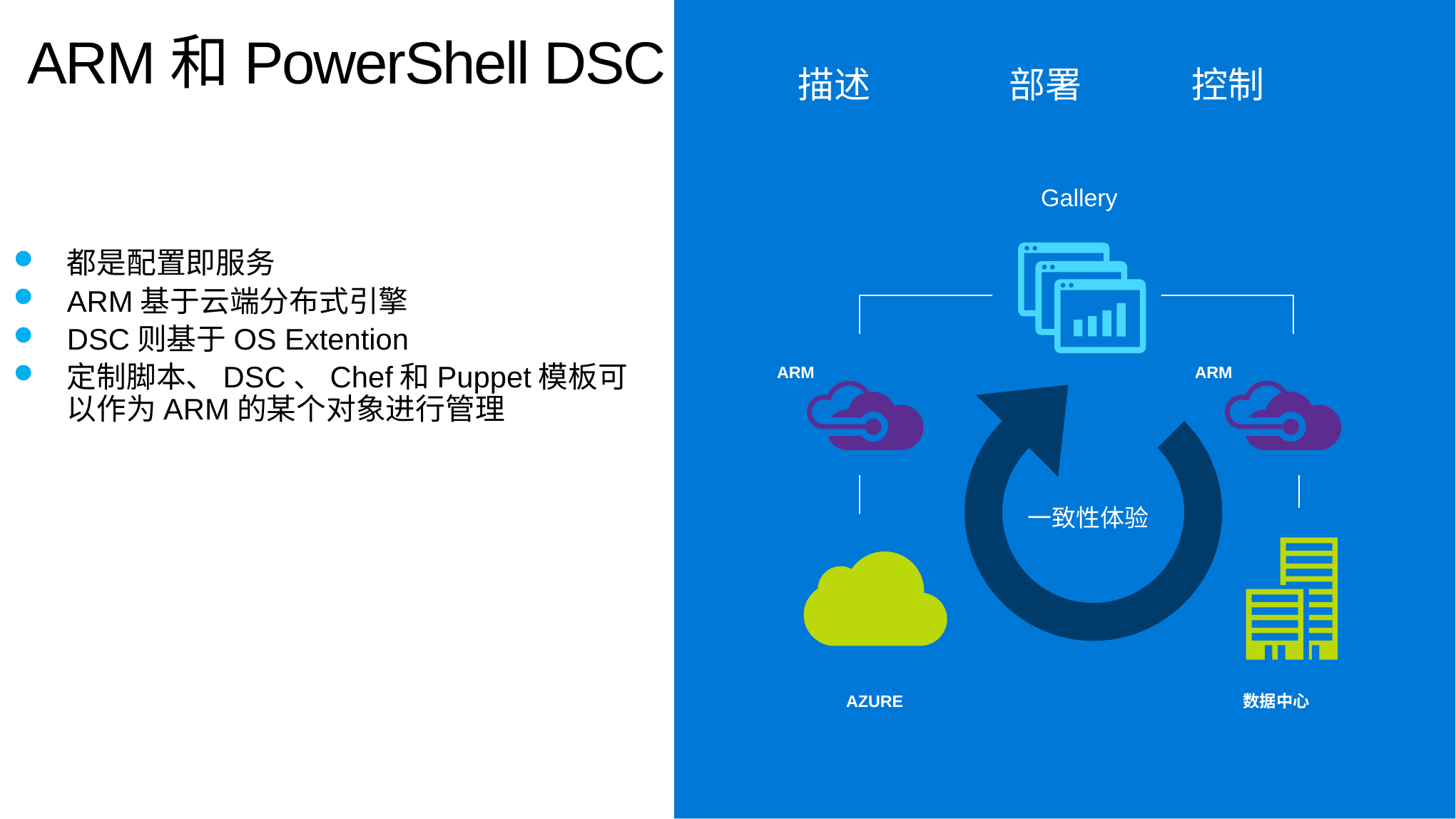

# ARM和PowerShell DSC
描述
部署
控制
Gallery
都是配置即服务
ARM基于云端分布式引擎
DSC则基于OS Extention
定制脚本、DSC、Chef和Puppet模板可以作为ARM的某个对象进行管理

ARM

ARM

一致性体验

AZURE
数据中心